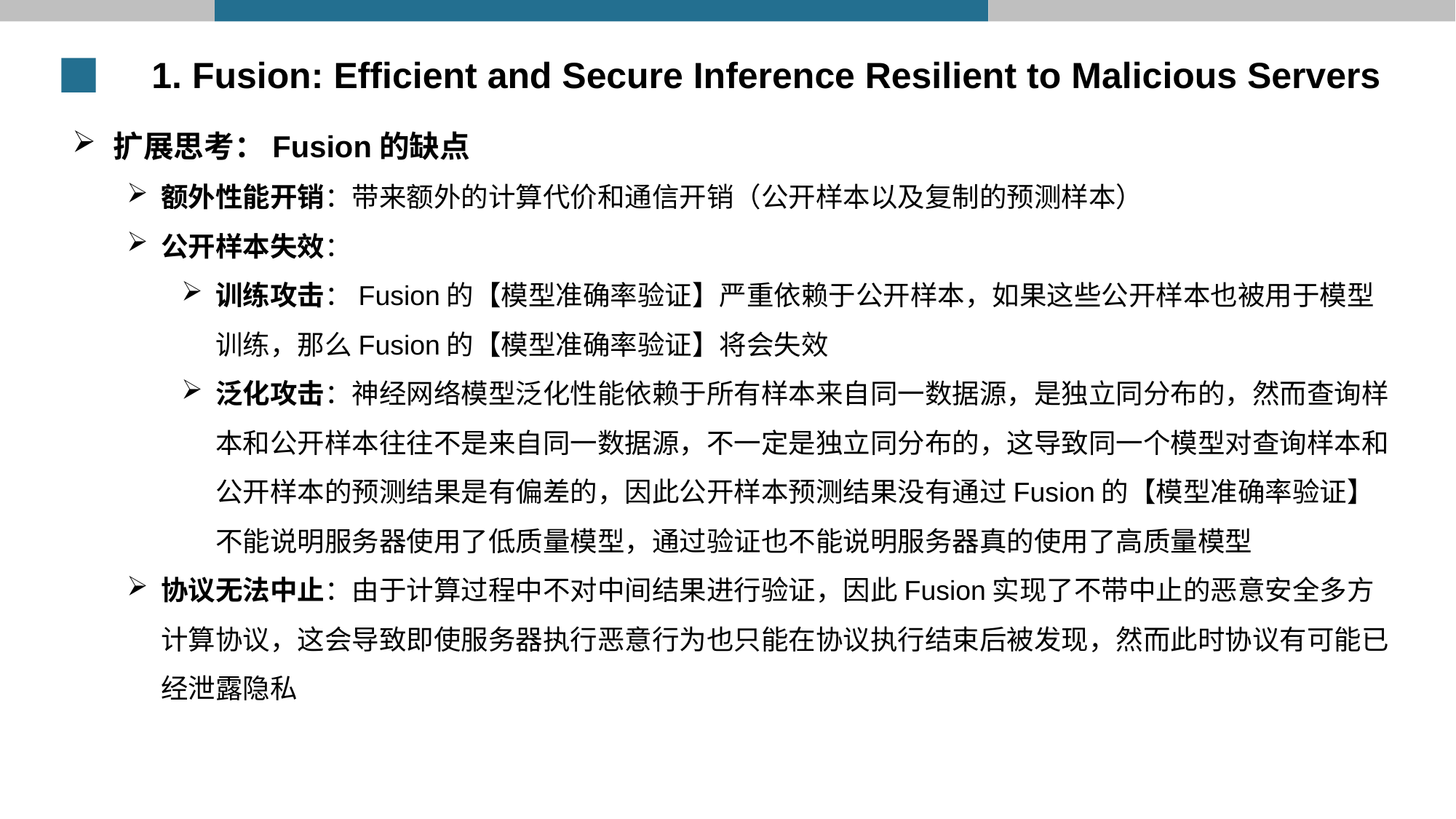

1. Fusion: Efficient and Secure Inference Resilient to Malicious Servers
扩展思考：Fusion的缺点
额外性能开销：带来额外的计算代价和通信开销（公开样本以及复制的预测样本）
公开样本失效：
训练攻击：Fusion的【模型准确率验证】严重依赖于公开样本，如果这些公开样本也被用于模型训练，那么Fusion的【模型准确率验证】将会失效
泛化攻击：神经网络模型泛化性能依赖于所有样本来自同一数据源，是独立同分布的，然而查询样本和公开样本往往不是来自同一数据源，不一定是独立同分布的，这导致同一个模型对查询样本和公开样本的预测结果是有偏差的，因此公开样本预测结果没有通过Fusion的【模型准确率验证】不能说明服务器使用了低质量模型，通过验证也不能说明服务器真的使用了高质量模型
协议无法中止：由于计算过程中不对中间结果进行验证，因此Fusion实现了不带中止的恶意安全多方计算协议，这会导致即使服务器执行恶意行为也只能在协议执行结束后被发现，然而此时协议有可能已经泄露隐私